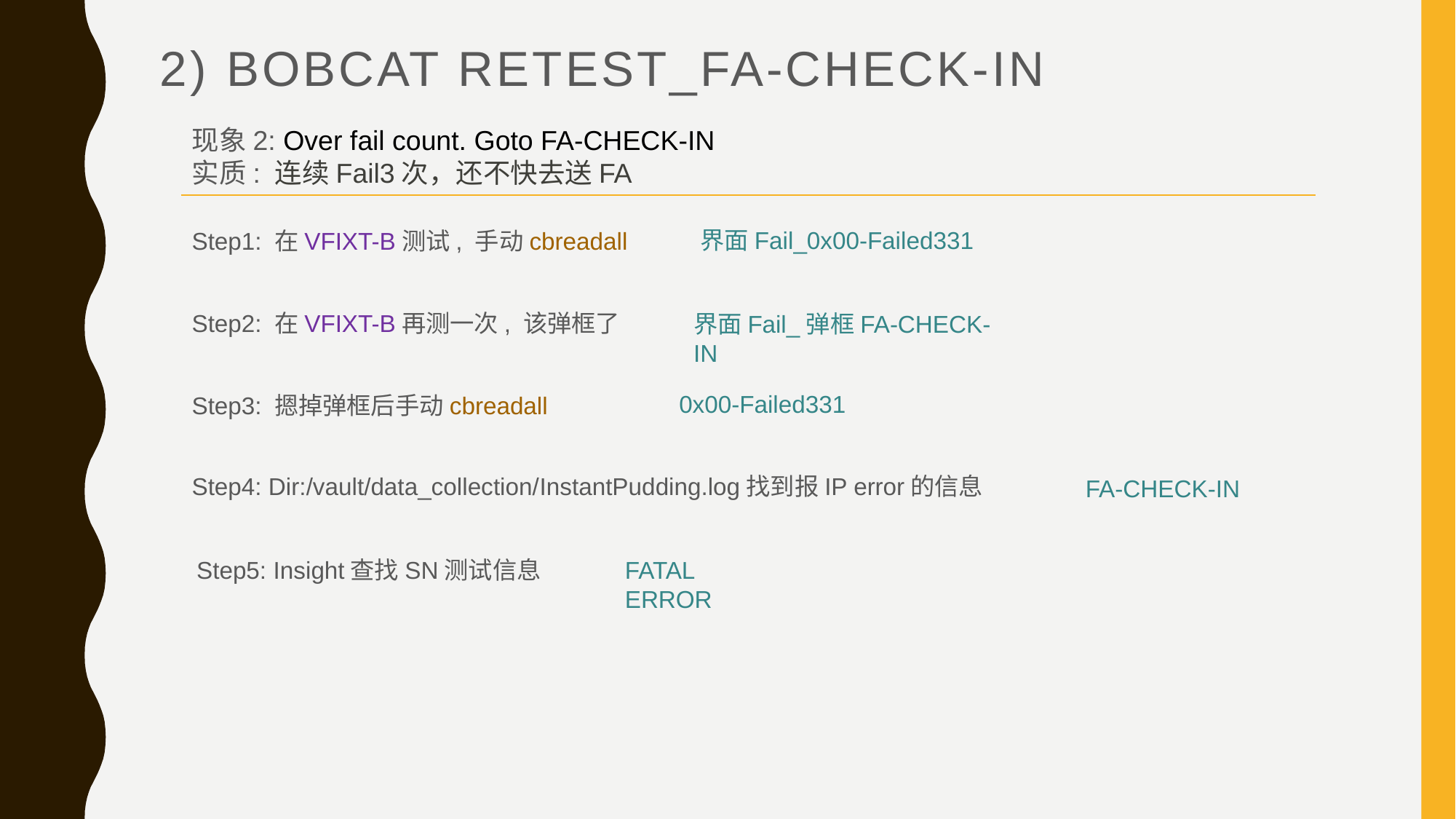

# 2) Bobcat RETEST_FA-check-in
现象2: Over fail count. Goto FA-CHECK-IN
实质: 连续Fail3次，还不快去送FA
界面Fail_0x00-Failed331
Step1: 在VFIXT-B测试, 手动cbreadall
Step2: 在VFIXT-B再测一次, 该弹框了
界面Fail_弹框FA-CHECK-IN
0x00-Failed331
Step3: 摁掉弹框后手动cbreadall
Step4: Dir:/vault/data_collection/InstantPudding.log找到报IP error的信息
FA-CHECK-IN
Step5: Insight查找SN测试信息
FATAL ERROR